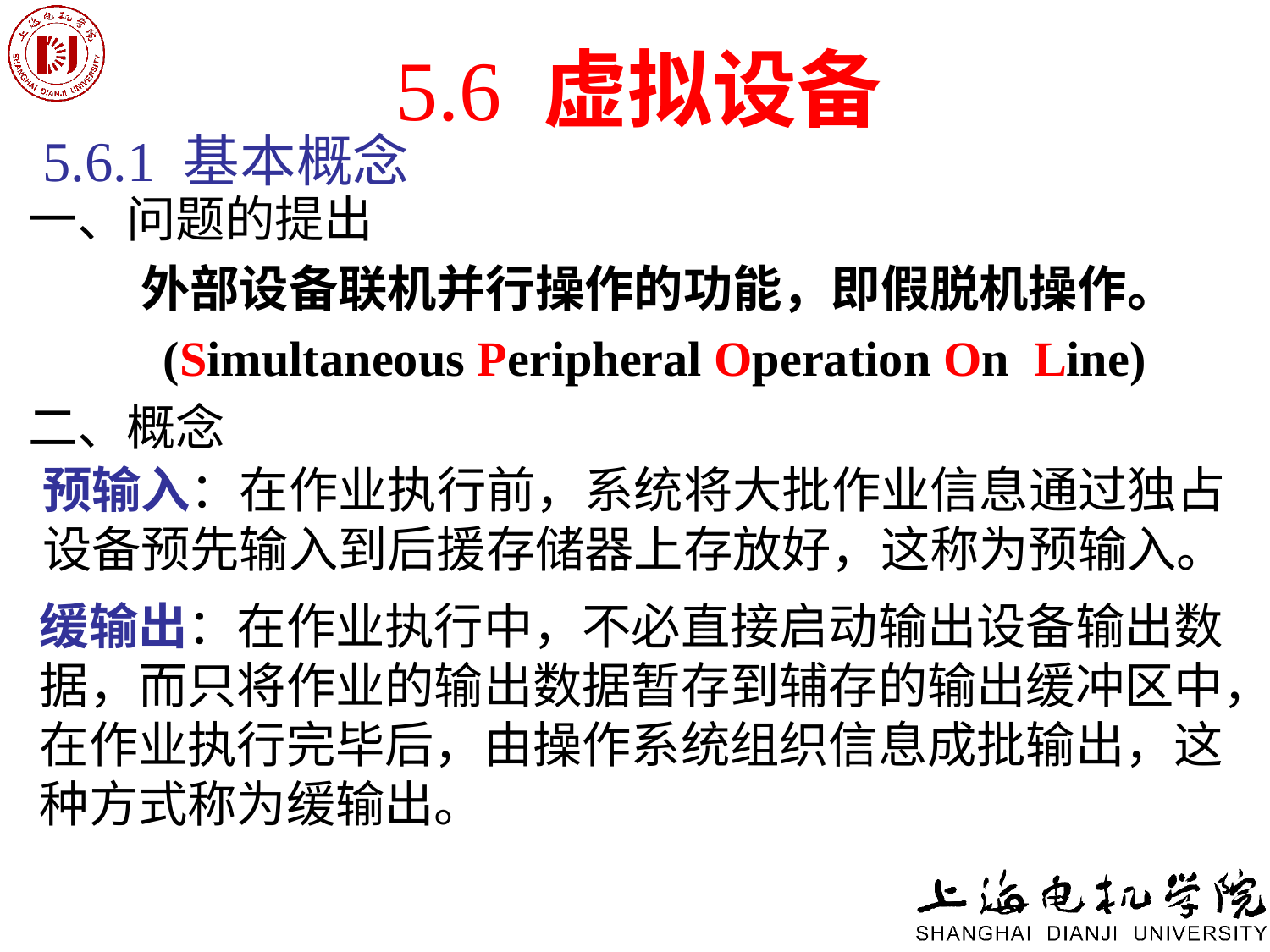

# 5.6 虚拟设备
5.6.1 基本概念
一、问题的提出
         外部设备联机并行操作的功能，即假脱机操作。
           (Simultaneous Peripheral Operation On  Line)
二、概念
预输入：在作业执行前，系统将大批作业信息通过独占设备预先输入到后援存储器上存放好，这称为预输入。
缓输出：在作业执行中，不必直接启动输出设备输出数据，而只将作业的输出数据暂存到辅存的输出缓冲区中，在作业执行完毕后，由操作系统组织信息成批输出，这种方式称为缓输出。